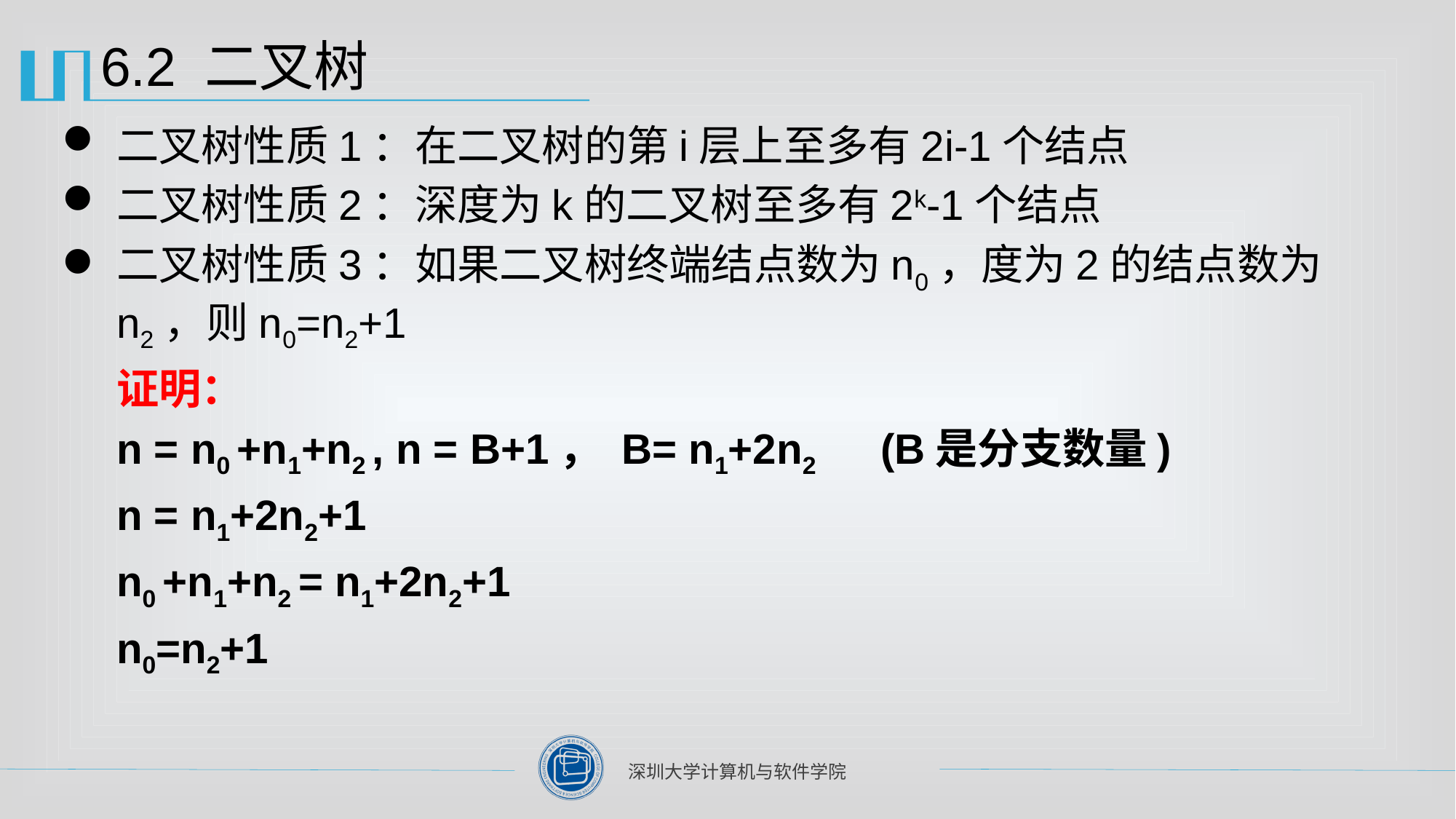

# 6.2 二叉树
二叉树性质1：在二叉树的第i层上至多有2i-1个结点
二叉树性质2：深度为k的二叉树至多有2k-1个结点
二叉树性质3：如果二叉树终端结点数为n0，度为2的结点数为n2，则n0=n2+1
证明：
n = n0 +n1+n2 , n = B+1， B= n1+2n2 	(B是分支数量)
n = n1+2n2+1
n0 +n1+n2 = n1+2n2+1
n0=n2+1

14